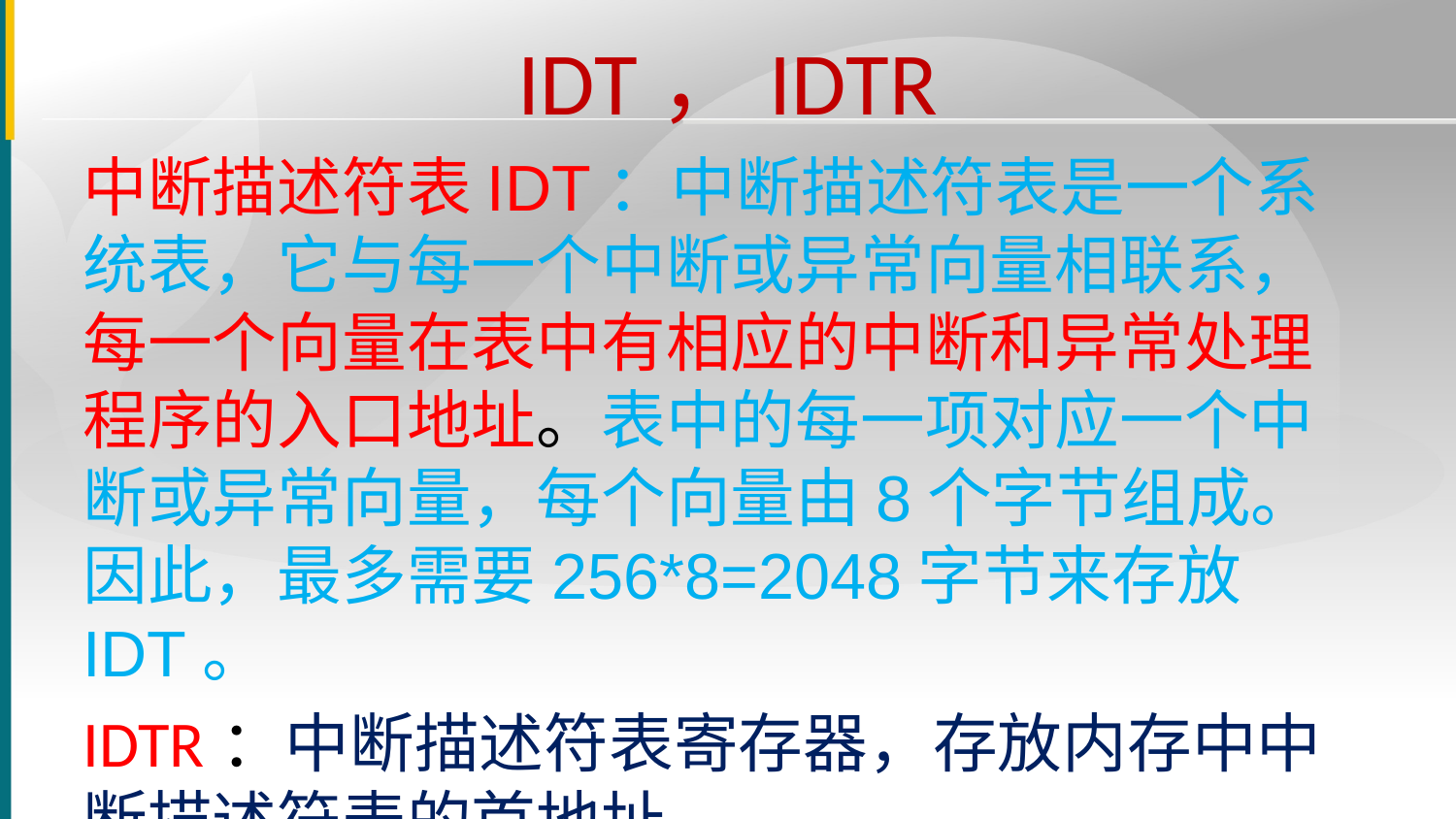

# IDT，IDTR
中断描述符表IDT：中断描述符表是一个系统表，它与每一个中断或异常向量相联系，每一个向量在表中有相应的中断和异常处理程序的入口地址。表中的每一项对应一个中断或异常向量，每个向量由8个字节组成。因此，最多需要256*8=2048字节来存放IDT。
IDTR：中断描述符表寄存器，存放内存中中断描述符表的首地址。